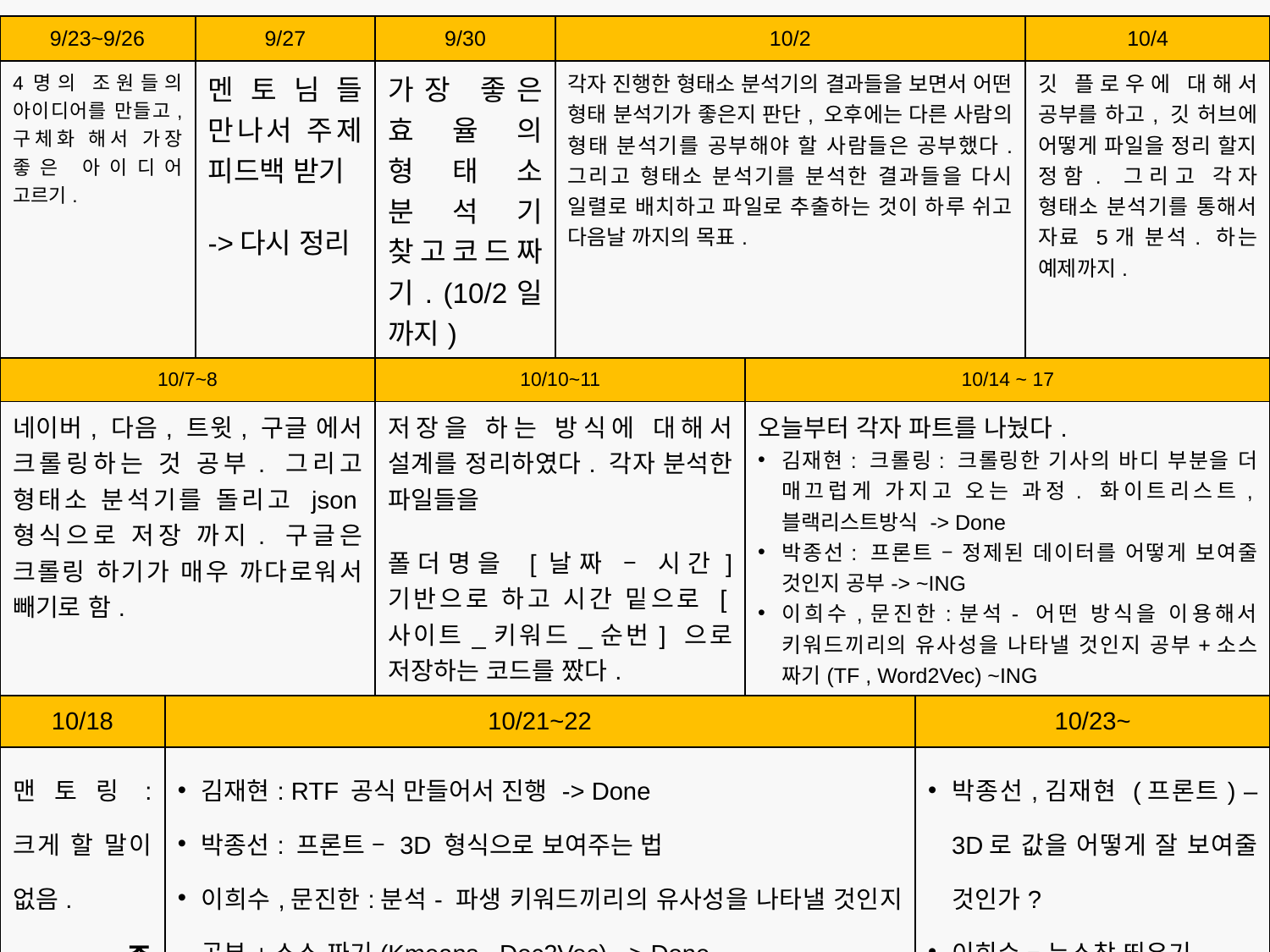

| 9/23~9/26 |  | 9/27 | 9/30 | 10/2 |  |  | 10/4 |
| --- | --- | --- | --- | --- | --- | --- | --- |
| 4명의 조원들의 아이디어를 만들고, 구체화 해서 가장 좋은 아이디어 고르기. |  | 멘토님들 만나서 주제 피드백 받기 ->다시 정리 | 가장 좋은 효율의 형태소 분석기 찾고코드짜기. (10/2일 까지) | 각자 진행한 형태소 분석기의 결과들을 보면서 어떤 형태 분석기가 좋은지 판단, 오후에는 다른 사람의 형태 분석기를 공부해야 할 사람들은 공부했다. 그리고 형태소 분석기를 분석한 결과들을 다시 일렬로 배치하고 파일로 추출하는 것이 하루 쉬고 다음날 까지의 목표. |  |  | 깃 플로우에 대해서 공부를 하고, 깃 허브에 어떻게 파일을 정리 할지 정함. 그리고 각자 형태소 분석기를 통해서 자료 5개 분석. 하는 예제까지. |
| 10/7~8 |  |  | 10/10~11 |  | 10/14 ~ 17 |  |  |
| 네이버, 다음, 트윗, 구글 에서 크롤링하는 것 공부. 그리고 형태소 분석기를 돌리고 json형식으로 저장 까지. 구글은 크롤링 하기가 매우 까다로워서 빼기로 함. |  |  | 저장을 하는 방식에 대해서 설계를 정리하였다. 각자 분석한 파일들을 폴더명을 [날짜 – 시간] 기반으로 하고 시간 밑으로 [사이트\_키워드\_순번] 으로 저장하는 코드를 짰다. |  | 오늘부터 각자 파트를 나눴다. 김재현: 크롤링: 크롤링한 기사의 바디 부분을 더 매끄럽게 가지고 오는 과정. 화이트리스트,블랙리스트방식 -> Done 박종선: 프론트 – 정제된 데이터를 어떻게 보여줄 것인지 공부-> ~ING 이희수,문진한:분석- 어떤 방식을 이용해서 키워드끼리의 유사성을 나타낼 것인지 공부+소스 짜기(TF , Word2Vec) ~ING |  |  |
| 10/18 | 10/21~22 |  |  |  |  | 10/23~ |  |
| 맨토링: 크게 할 말이 없음. -> 즉 Good!! | 김재현: RTF 공식 만들어서 진행 -> Done 박종선: 프론트 – 3D 형식으로 보여주는 법 이희수,문진한:분석- 파생 키워드끼리의 유사성을 나타낼 것인지 공부+소스 짜기(Kmeans , Doc2Vec) -> Done |  |  |  |  | 박종선,김재현 (프론트) – 3D로 값을 어떻게 잘 보여줄 것인가? 이희수 – 뉴스창 띄우기 문진한 – PPT 만들기 시작 |  |